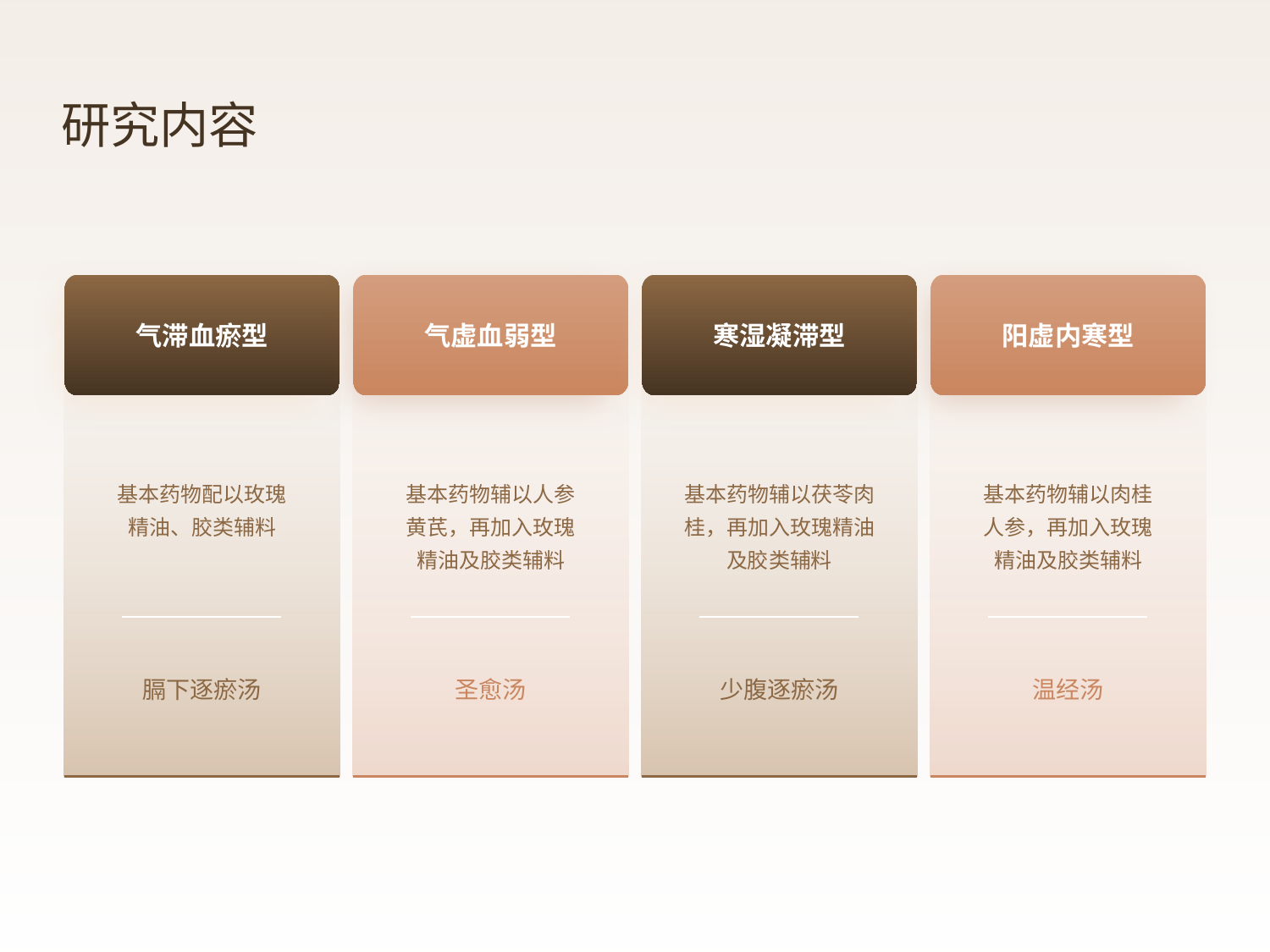

研究内容

气滞血瘀型
气虚血弱型
寒湿凝滞型
阳虚内寒型

基本药物辅以人参黄芪，再加入玫瑰精油及胶类辅料
基本药物辅以茯苓肉桂，再加入玫瑰精油及胶类辅料
基本药物辅以肉桂人参，再加入玫瑰精油及胶类辅料
基本药物配以玫瑰精油、胶类辅料
膈下逐瘀汤
圣愈汤
少腹逐瘀汤
温经汤